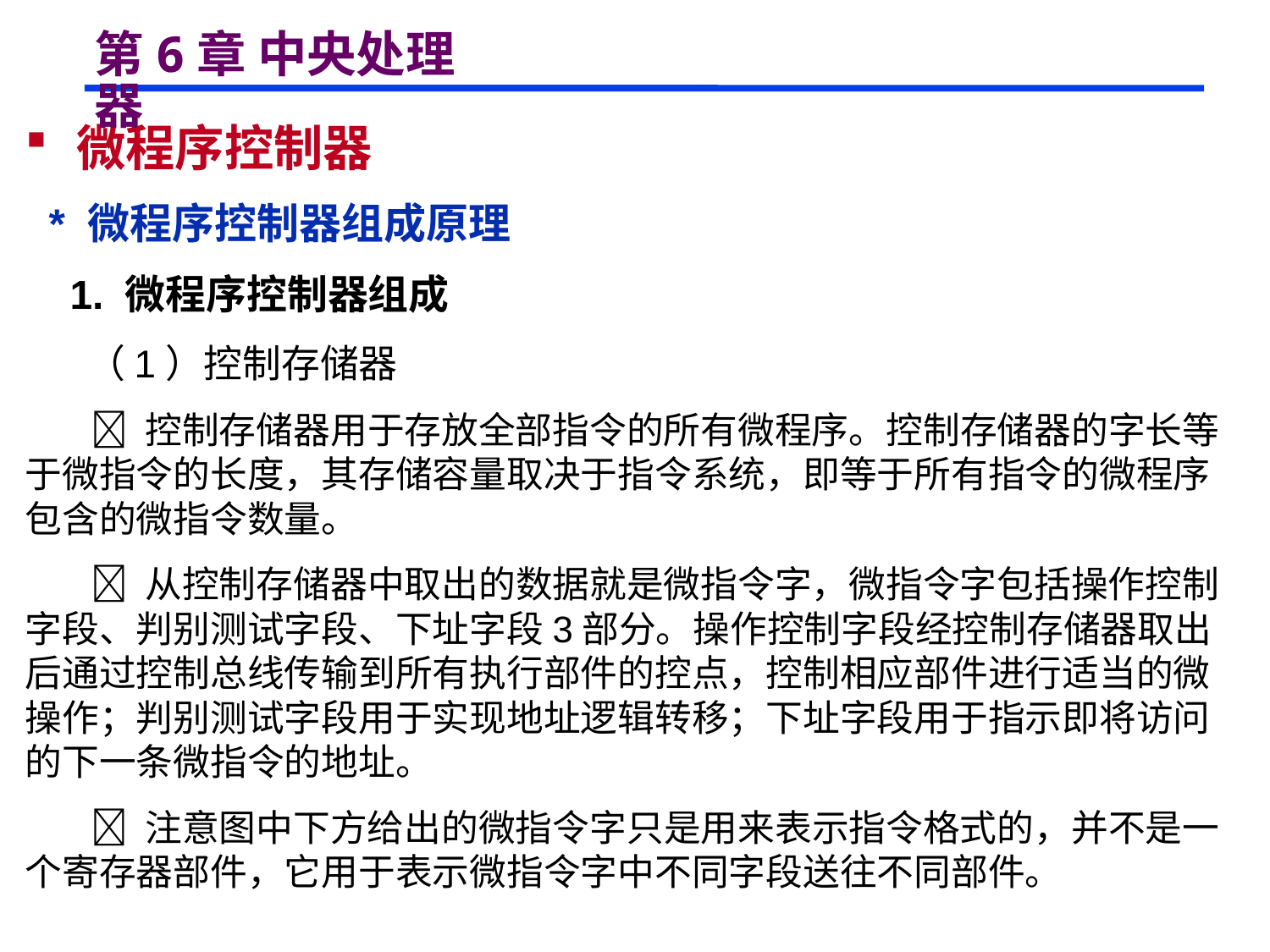

# 第6章 中央处理器
 微程序控制器
  * 微程序控制器组成原理
    1. 微程序控制器组成
      （1）控制存储器
        ♦ 控制存储器用于存放全部指令的所有微程序。控制存储器的字长等于微指令的长度，其存储容量取决于指令系统，即等于所有指令的微程序包含的微指令数量。
        ♦ 从控制存储器中取出的数据就是微指令字，微指令字包括操作控制字段、判别测试字段、下址字段3部分。操作控制字段经控制存储器取出后通过控制总线传输到所有执行部件的控点，控制相应部件进行适当的微操作；判别测试字段用于实现地址逻辑转移；下址字段用于指示即将访问的下一条微指令的地址。
        ♦ 注意图中下方给出的微指令字只是用来表示指令格式的，并不是一个寄存器部件，它用于表示微指令字中不同字段送往不同部件。